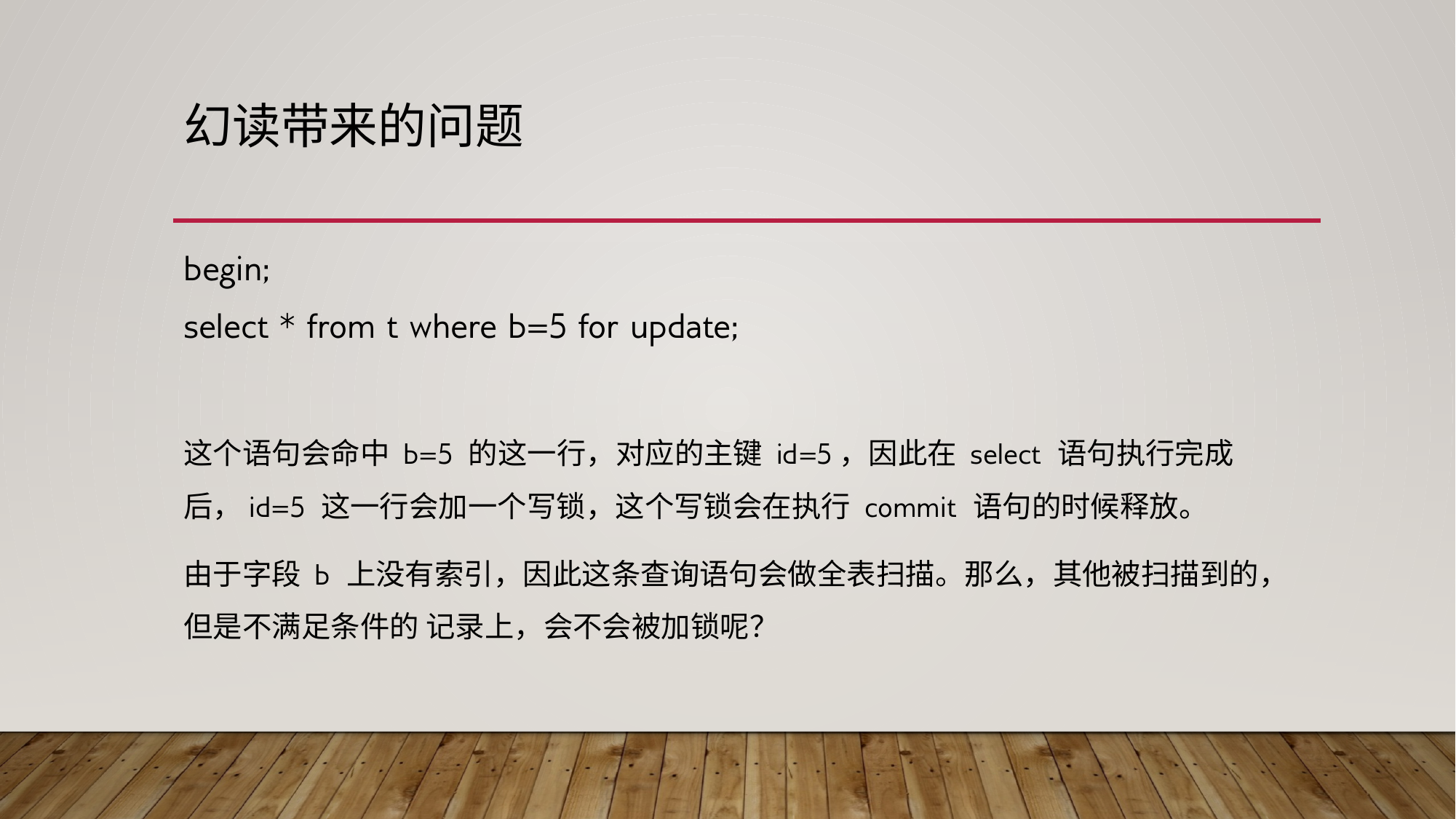

# 幻读带来的问题
begin;
select * from t where b=5 for update;

这个语句会命中 b=5 的这一行，对应的主键 id=5，因此在 select 语句执行完成后，id=5 这一行会加一个写锁，这个写锁会在执行 commit 语句的时候释放。
由于字段 b 上没有索引，因此这条查询语句会做全表扫描。那么，其他被扫描到的，但是不满足条件的 记录上，会不会被加锁呢？